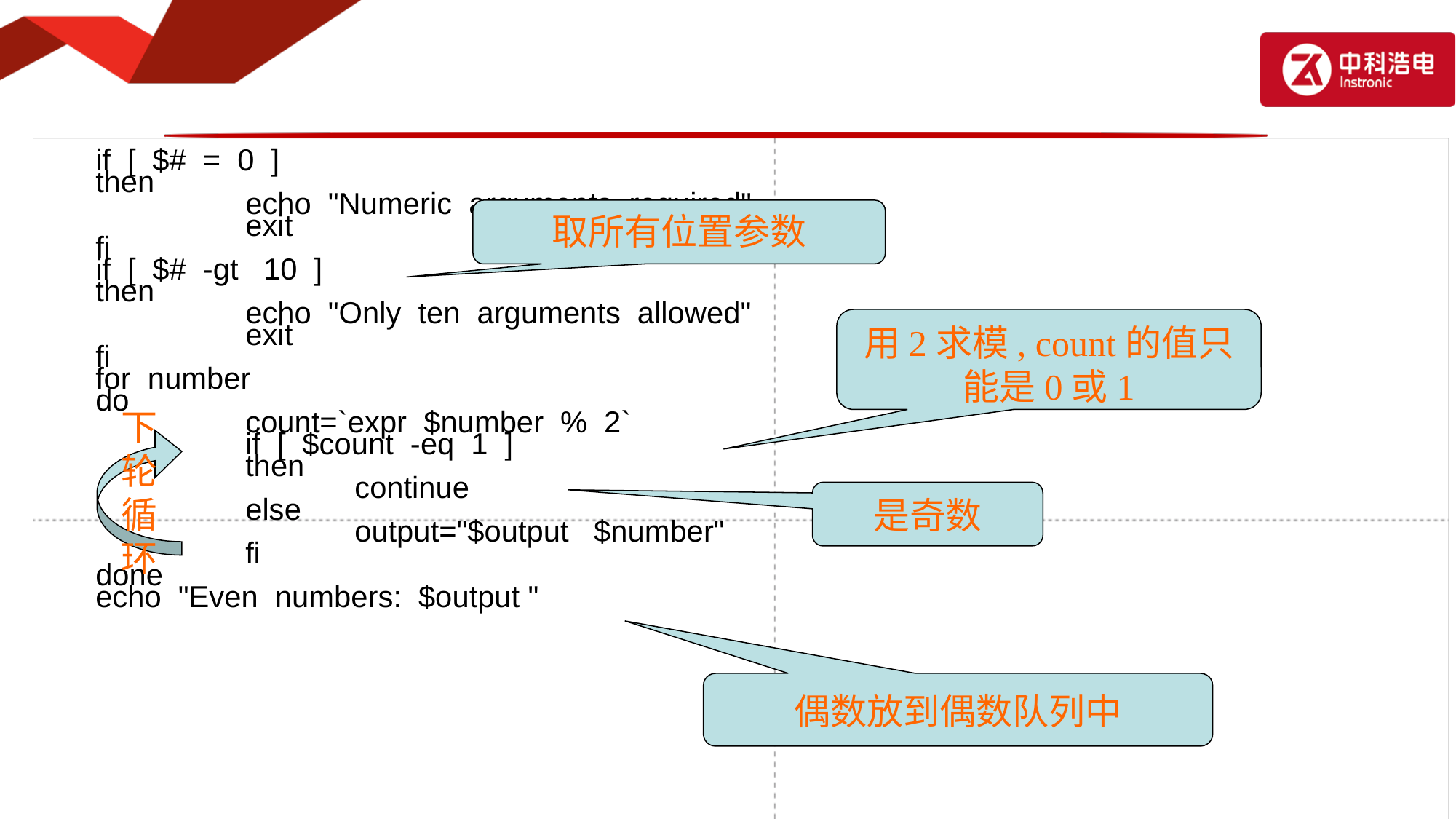

if  [  $#  =  0  ]
then
		echo  "Numeric  arguments  required"
		exit
fi
if  [  $#  -gt   10  ]
then
		echo  "Only  ten  arguments  allowed"
		exit
fi
for  number
do
		count=`expr  $number  %  2`
		if  [  $count  -eq  1  ]
		then
			continue
		else
			output="$output   $number"
		fi
done
echo  "Even  numbers:  $output "
取所有位置参数
用2求模, count的值只能是0或1
下
轮
循
环
是奇数
偶数放到偶数队列中